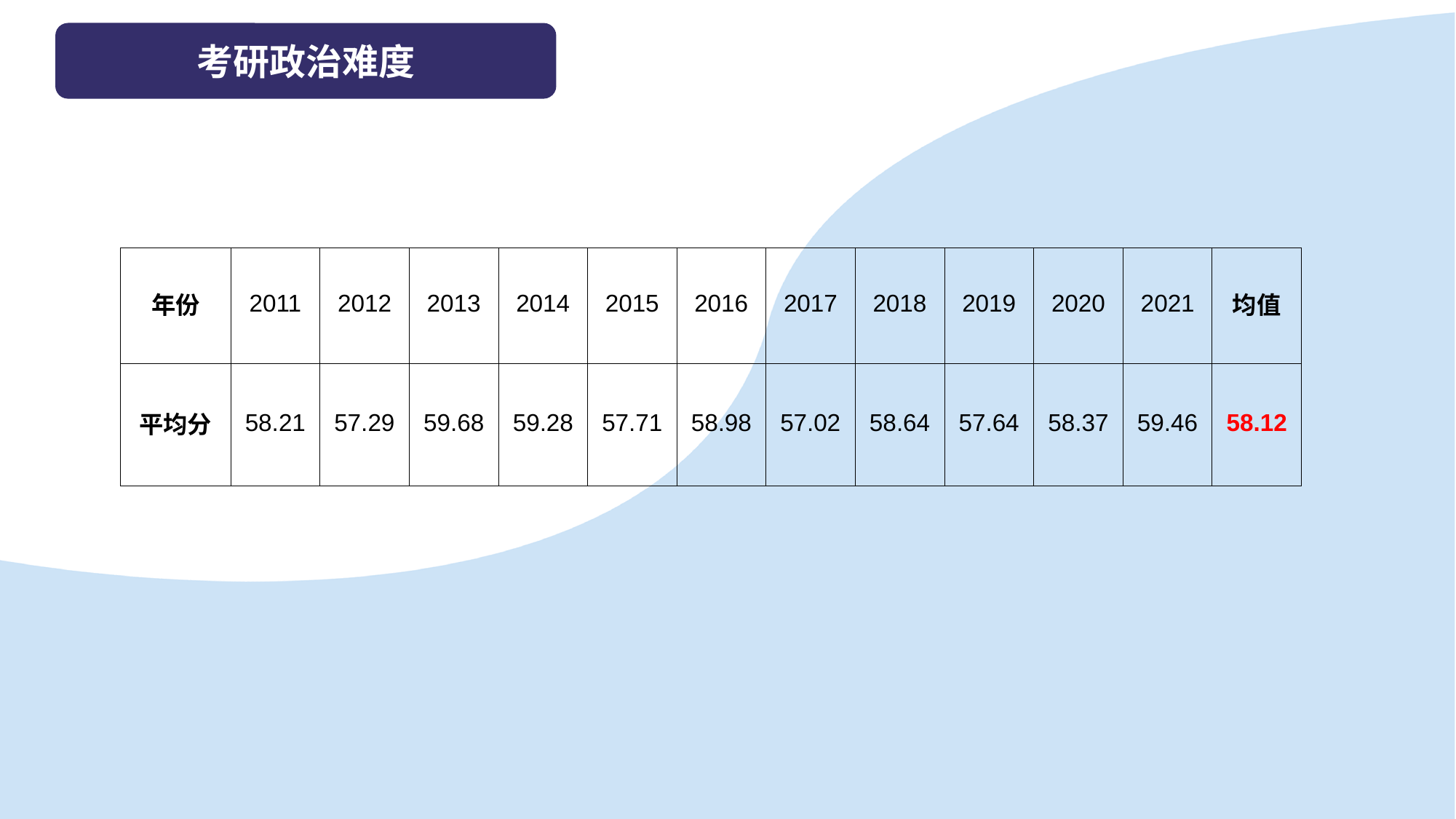

考研政治难度
| 年份 | 2011 | 2012 | 2013 | 2014 | 2015 | 2016 | 2017 | 2018 | 2019 | 2020 | 2021 | 均值 |
| --- | --- | --- | --- | --- | --- | --- | --- | --- | --- | --- | --- | --- |
| 平均分 | 58.21 | 57.29 | 59.68 | 59.28 | 57.71 | 58.98 | 57.02 | 58.64 | 57.64 | 58.37 | 59.46 | 58.12 |